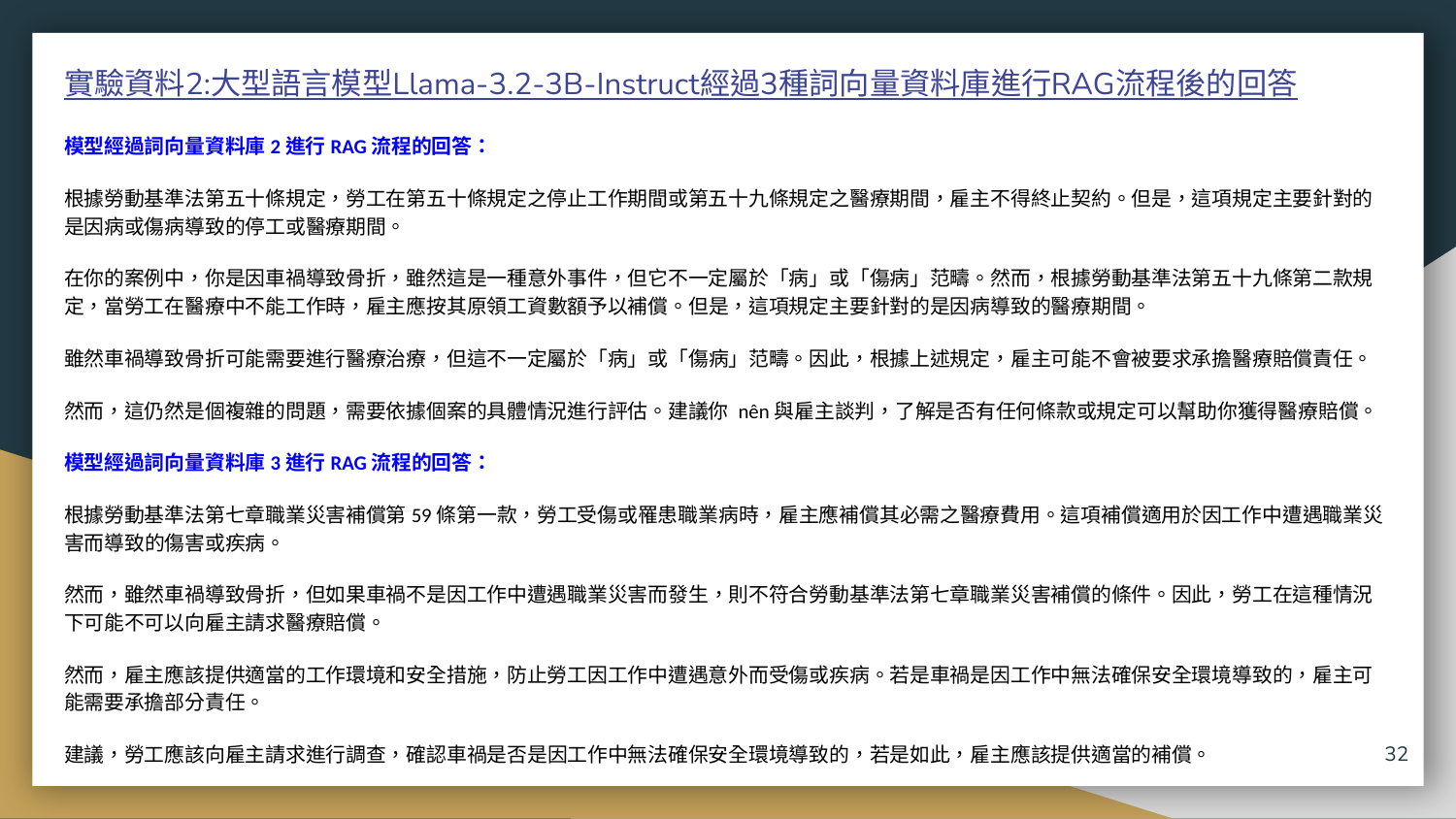

# 實驗資料2:大型語言模型Llama-3.2-3B-Instruct經過3種詞向量資料庫進行RAG流程後的回答
模型經過詞向量資料庫2進行RAG流程的回答：
根據勞動基準法第五十條規定，勞工在第五十條規定之停止工作期間或第五十九條規定之醫療期間，雇主不得終止契約。但是，這項規定主要針對的是因病或傷病導致的停工或醫療期間。
在你的案例中，你是因車禍導致骨折，雖然這是一種意外事件，但它不一定屬於「病」或「傷病」范疇。然而，根據勞動基準法第五十九條第二款規定，當勞工在醫療中不能工作時，雇主應按其原領工資數額予以補償。但是，這項規定主要針對的是因病導致的醫療期間。
雖然車禍導致骨折可能需要進行醫療治療，但這不一定屬於「病」或「傷病」范疇。因此，根據上述規定，雇主可能不會被要求承擔醫療賠償責任。
然而，這仍然是個複雜的問題，需要依據個案的具體情況進行評估。建議你 nên與雇主談判，了解是否有任何條款或規定可以幫助你獲得醫療賠償。
模型經過詞向量資料庫3進行RAG流程的回答：
根據勞動基準法第七章職業災害補償第59條第一款，勞工受傷或罹患職業病時，雇主應補償其必需之醫療費用。這項補償適用於因工作中遭遇職業災害而導致的傷害或疾病。
然而，雖然車禍導致骨折，但如果車禍不是因工作中遭遇職業災害而發生，則不符合勞動基準法第七章職業災害補償的條件。因此，勞工在這種情況下可能不可以向雇主請求醫療賠償。
然而，雇主應該提供適當的工作環境和安全措施，防止勞工因工作中遭遇意外而受傷或疾病。若是車禍是因工作中無法確保安全環境導致的，雇主可能需要承擔部分責任。
建議，勞工應該向雇主請求進行調查，確認車禍是否是因工作中無法確保安全環境導致的，若是如此，雇主應該提供適當的補償。
32